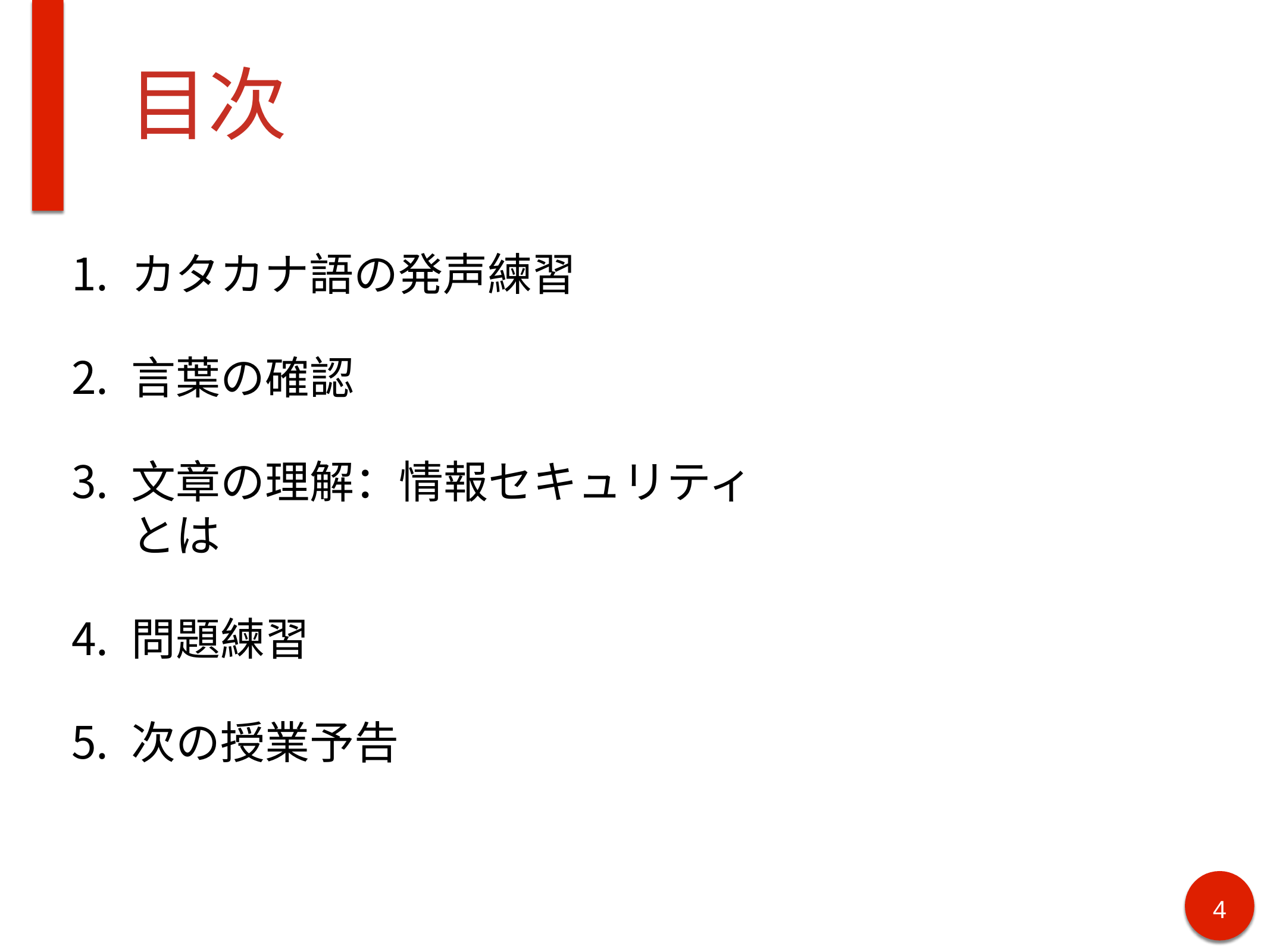

# 目次
カタカナ語の発声練習

言葉の確認

文章の理解：情報セキュリティとは

問題練習

次の授業予告
4